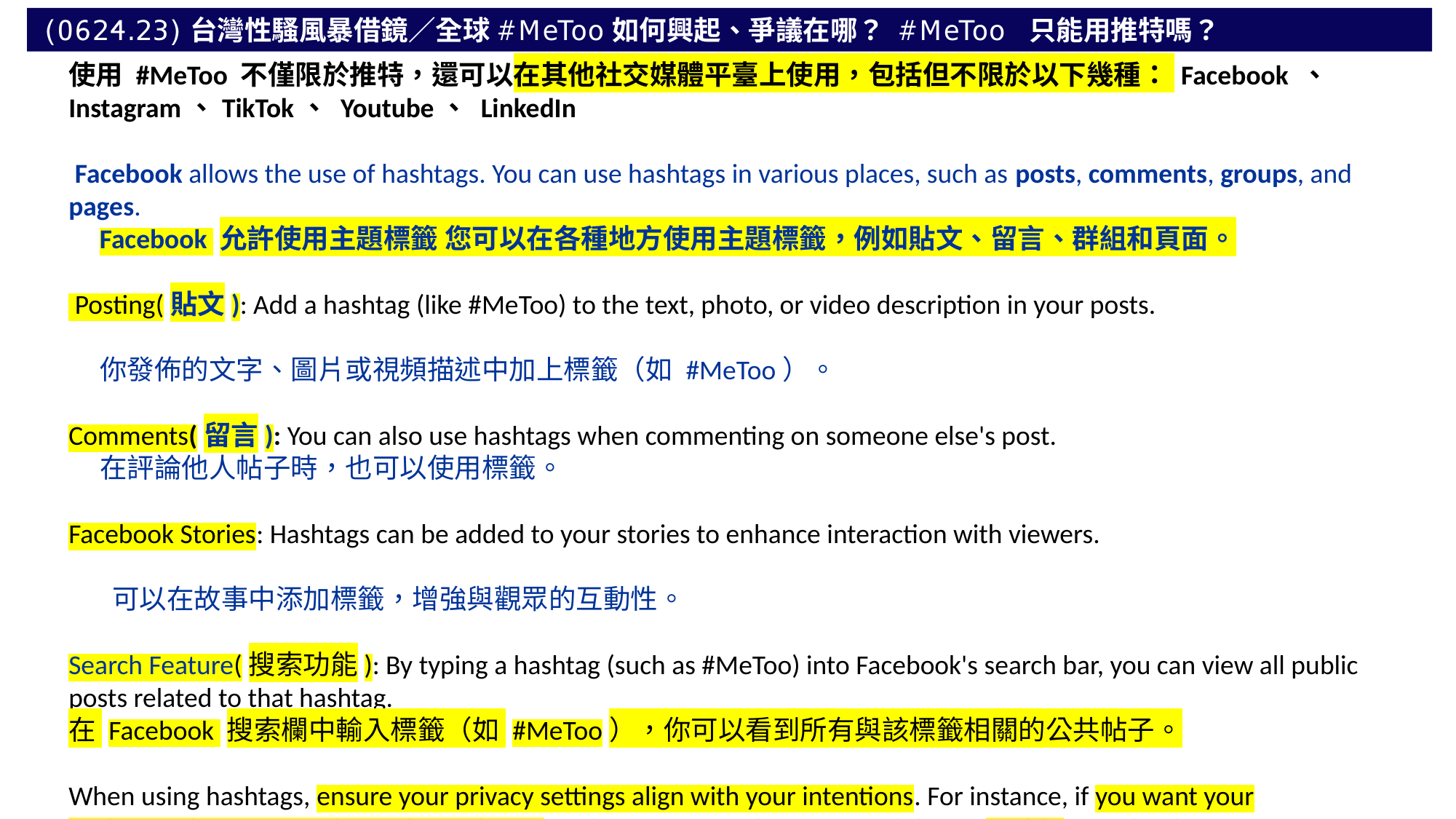

(0624.23)台灣性騷風暴借鏡／全球#MeToo如何興起、爭議在哪？ #MeToo  只能用推特嗎？
使用 #MeToo 不僅限於推特，還可以在其他社交媒體平臺上使用，包括但不限於以下幾種： Facebook 、 Instagram、TikTok、 Youtube、 LinkedIn

 Facebook allows the use of hashtags. You can use hashtags in various places, such as posts, comments, groups, and pages.
     Facebook 允許使用主題標籤 您可以在各種地方使用主題標籤，例如貼文、留言、群組和頁面。

 Posting(貼文): Add a hashtag (like #MeToo) to the text, photo, or video description in your posts.
    你發佈的文字、圖片或視頻描述中加上標籤（如 #MeToo）。

Comments(留言): You can also use hashtags when commenting on someone else's post.
    在評論他人帖子時，也可以使用標籤。

Facebook Stories: Hashtags can be added to your stories to enhance interaction with viewers.
      可以在故事中添加標籤，增強與觀眾的互動性。

Search Feature(搜索功能): By typing a hashtag (such as #MeToo) into Facebook's search bar, you can view all public posts related to that hashtag.
在 Facebook 搜索欄中輸入標籤（如 #MeToo），你可以看到所有與該標籤相關的公共帖子。

When using hashtags, ensure your privacy settings align with your intentions. For instance, if you want your hashtagged post to reach a wider audience, make sure to set the post's visibility to "Public."Facebook